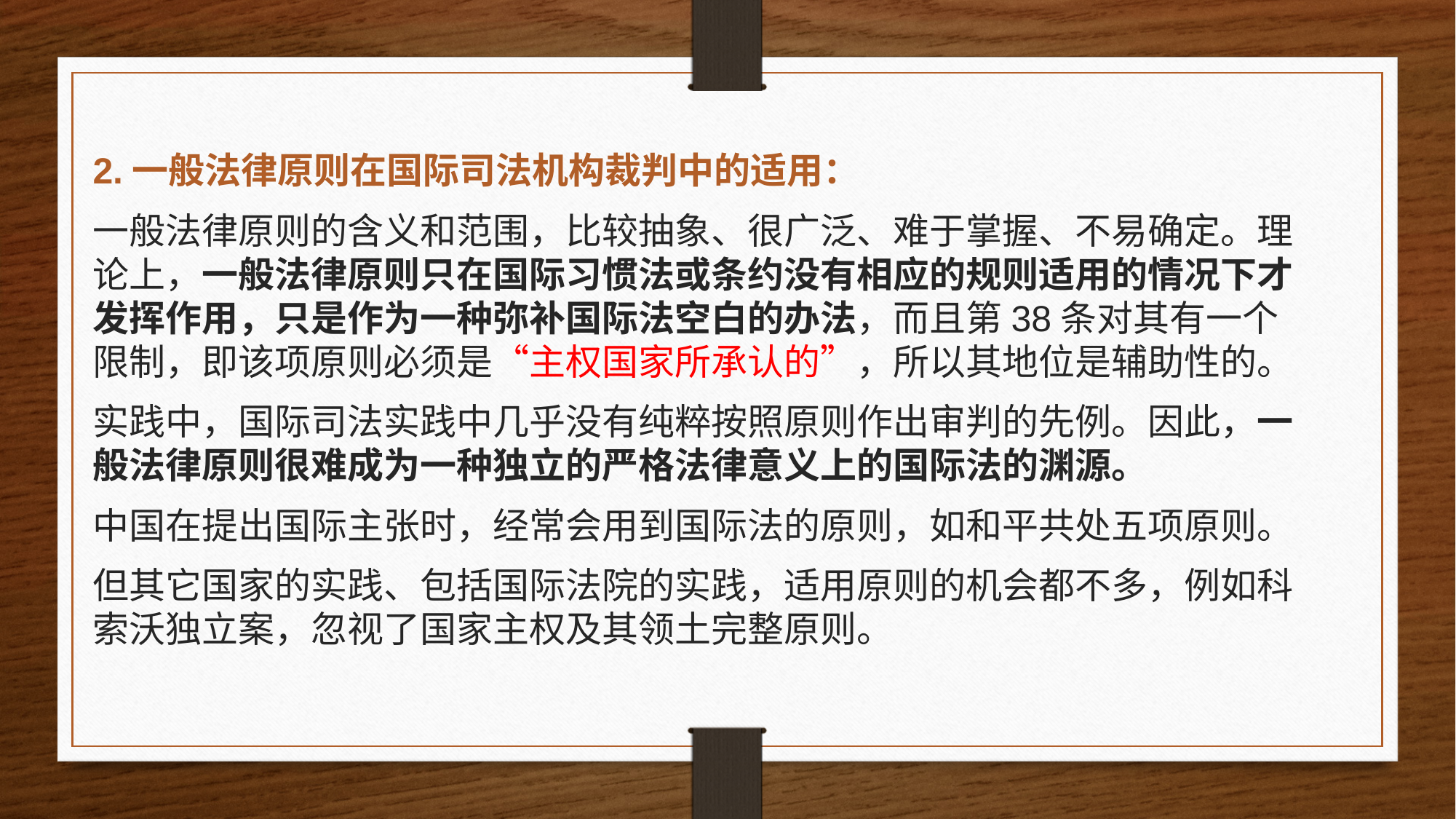

2.一般法律原则在国际司法机构裁判中的适用：
一般法律原则的含义和范围，比较抽象、很广泛、难于掌握、不易确定。理论上，一般法律原则只在国际习惯法或条约没有相应的规则适用的情况下才发挥作用，只是作为一种弥补国际法空白的办法，而且第38条对其有一个限制，即该项原则必须是“主权国家所承认的”，所以其地位是辅助性的。
实践中，国际司法实践中几乎没有纯粹按照原则作出审判的先例。因此，一般法律原则很难成为一种独立的严格法律意义上的国际法的渊源。
中国在提出国际主张时，经常会用到国际法的原则，如和平共处五项原则。
但其它国家的实践、包括国际法院的实践，适用原则的机会都不多，例如科索沃独立案，忽视了国家主权及其领土完整原则。